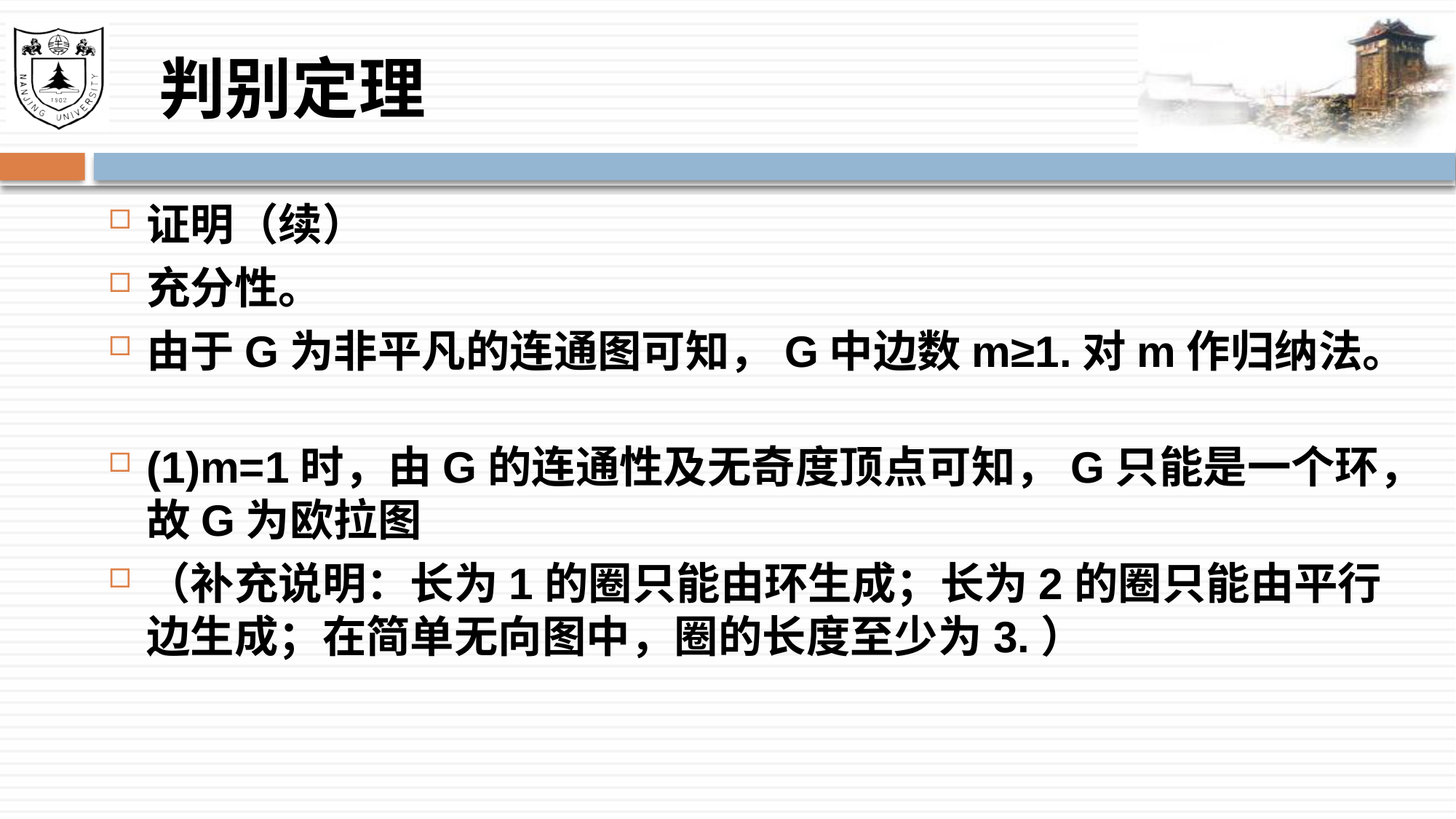

# 判别定理
证明（续）
充分性。
由于G为非平凡的连通图可知，G中边数m≥1.对m作归纳法。
(1)m=1时，由G的连通性及无奇度顶点可知，G只能是一个环，故G为欧拉图
（补充说明：长为1的圈只能由环生成；长为2的圈只能由平行边生成；在简单无向图中，圈的长度至少为3.）